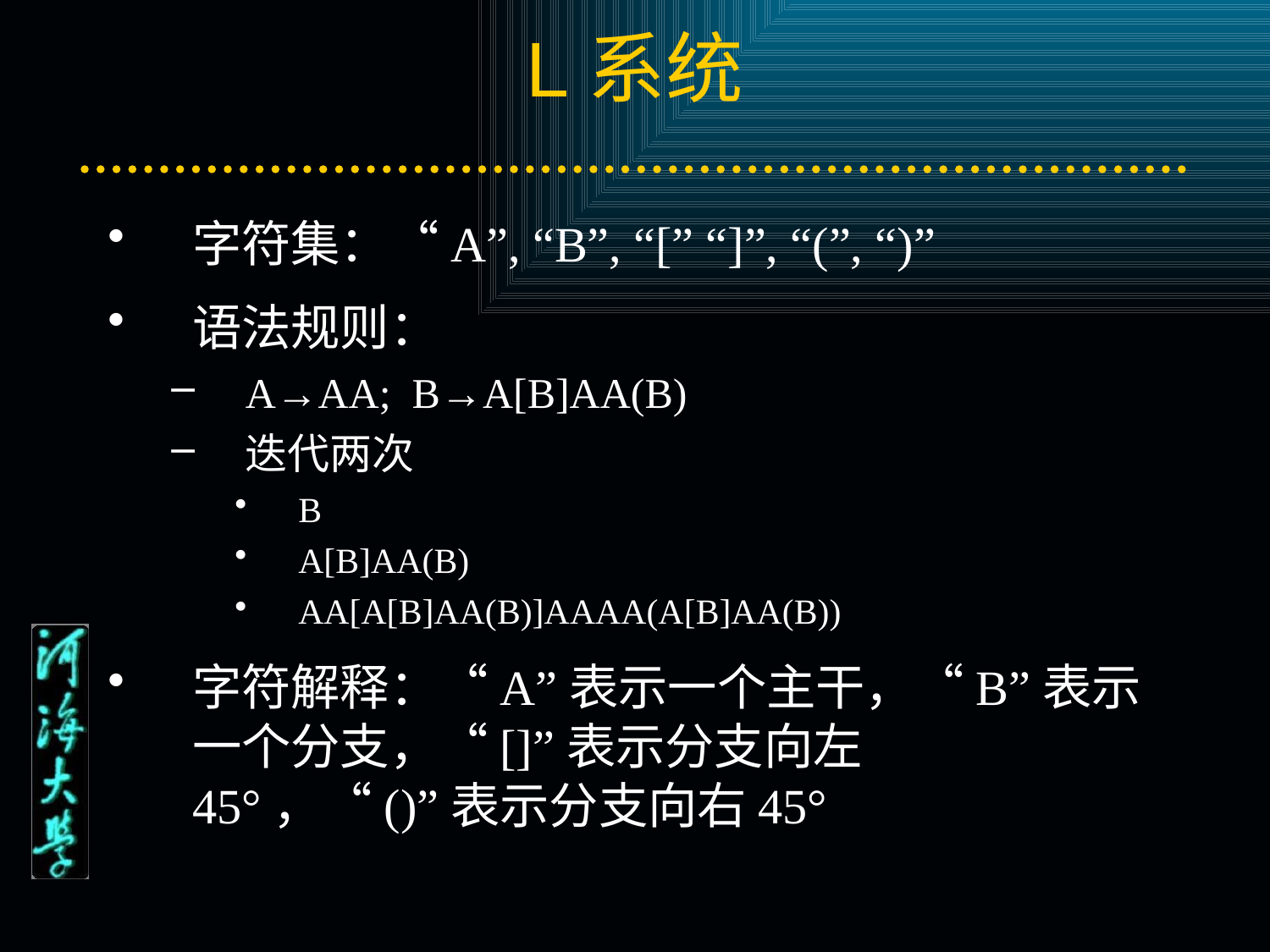

# L系统
字符集：“A”, “B”, “[” “]”, “(”, “)”
语法规则：
A→AA;  B→A[B]AA(B)
迭代两次
B
A[B]AA(B)
AA[A[B]AA(B)]AAAA(A[B]AA(B))
字符解释：“A”表示一个主干，“B”表示一个分支，“[]”表示分支向左45°，“()”表示分支向右45°
83